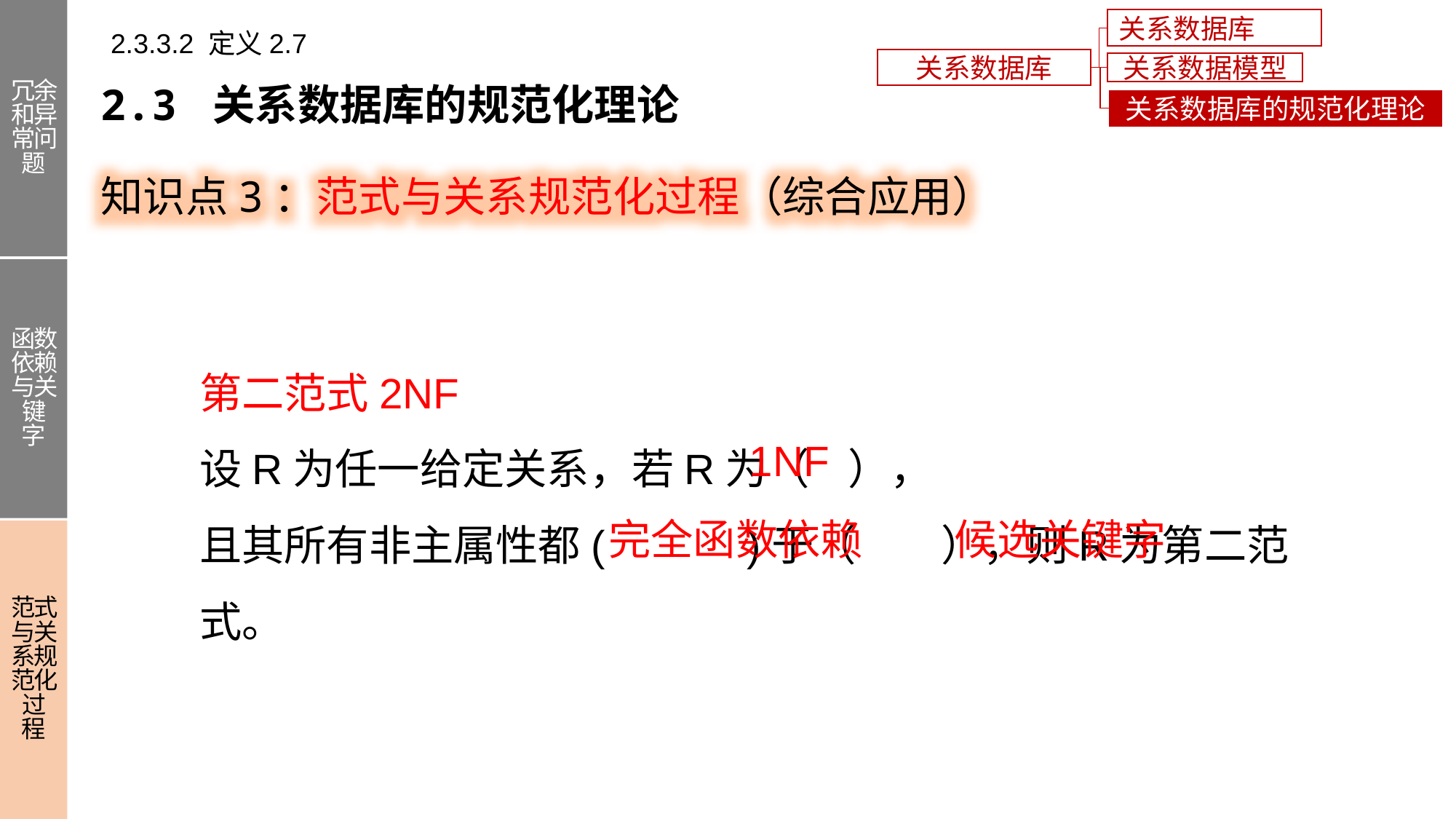

冗余和异常问题
函数依赖与关键字
范式与关系规范化过程
关系数据库概述
2.3.3.2 定义2.7
关系数据库
关系数据模型
2.3 关系数据库的规范化理论
关系数据库的规范化理论
知识点3：范式与关系规范化过程（综合应用）
第二范式2NF
设R为任一给定关系，若R为（    ），
且其所有非主属性都(            )于（         ），则R为第二范式。
1NF
完全函数依赖
候选关键字